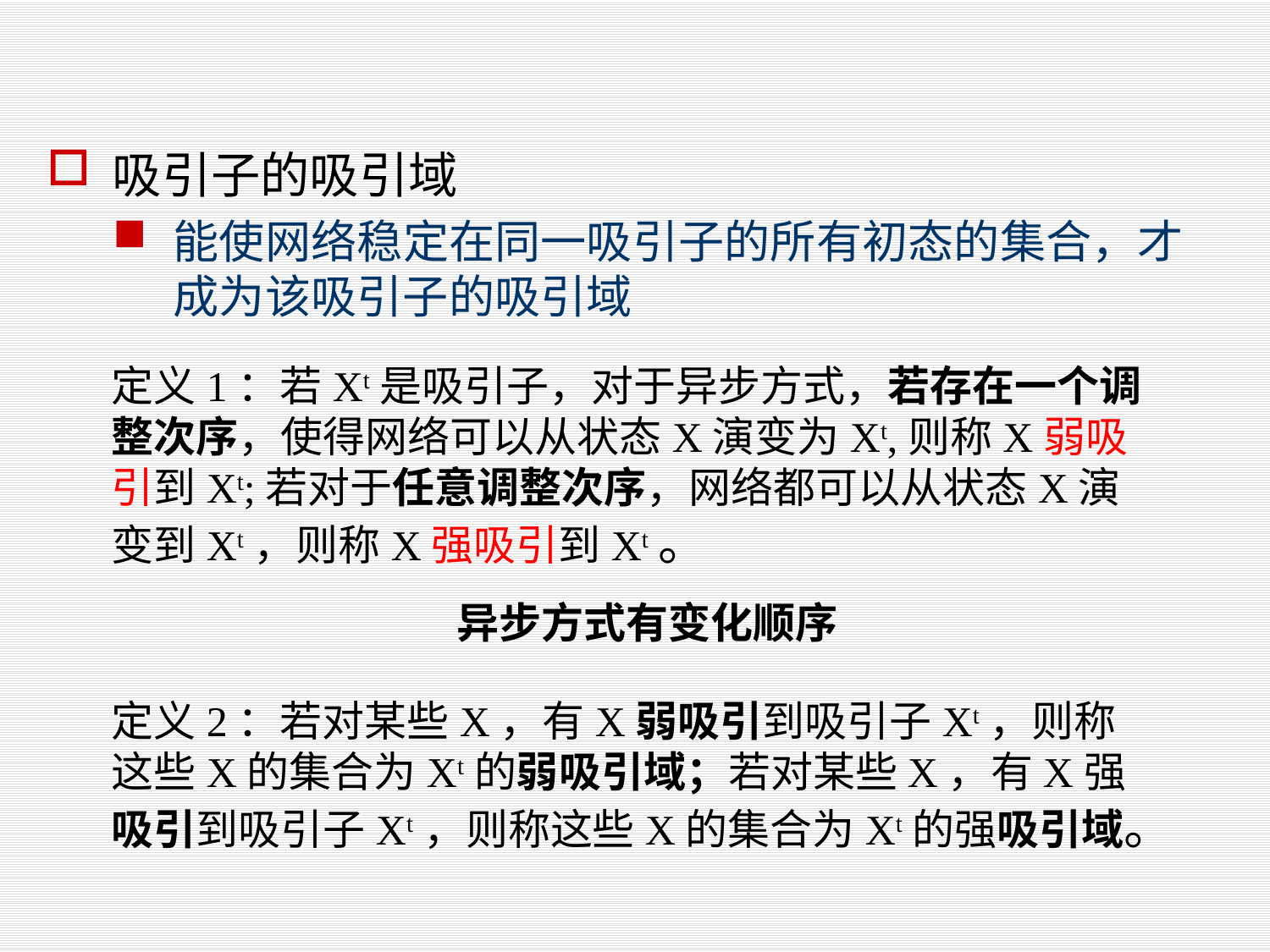

#
吸引子的吸引域
能使网络稳定在同一吸引子的所有初态的集合，才成为该吸引子的吸引域
定义1：若Xt是吸引子，对于异步方式，若存在一个调整次序，使得网络可以从状态X演变为Xt,则称X弱吸引到Xt;若对于任意调整次序，网络都可以从状态X演变到Xt，则称X强吸引到Xt。
异步方式有变化顺序
定义2：若对某些X，有X弱吸引到吸引子Xt，则称这些X的集合为Xt的弱吸引域；若对某些X，有X强吸引到吸引子Xt，则称这些X的集合为Xt的强吸引域。